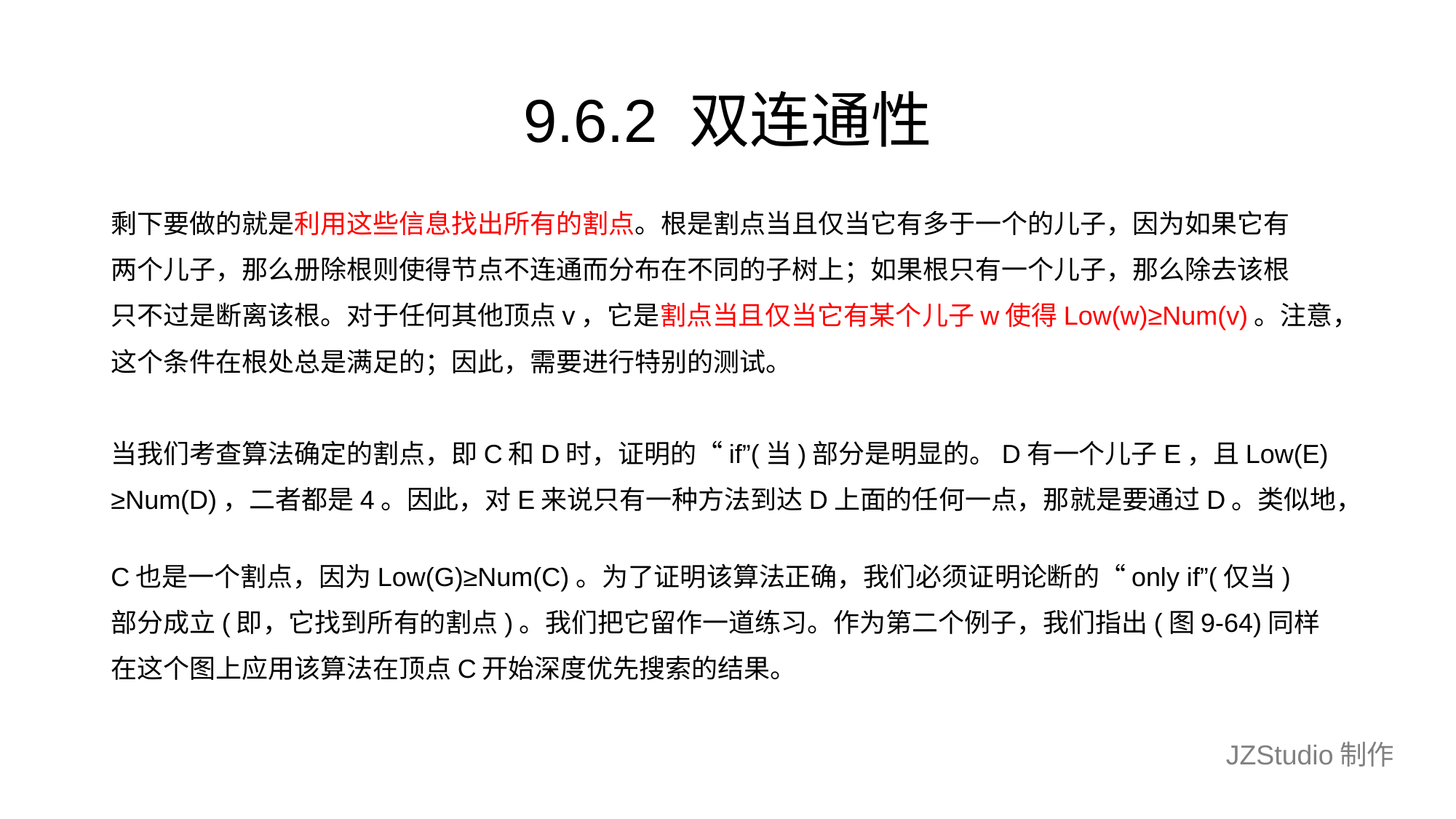

# 9.6.2 双连通性
剩下要做的就是利用这些信息找出所有的割点。根是割点当且仅当它有多于一个的儿子，因为如果它有
两个儿子，那么册除根则使得节点不连通而分布在不同的子树上；如果根只有一个儿子，那么除去该根
只不过是断离该根。对于任何其他顶点v，它是割点当且仅当它有某个儿子w使得Low(w)≥Num(v)。注意，
这个条件在根处总是满足的；因此，需要进行特别的测试。

当我们考查算法确定的割点，即C和D时，证明的“if”(当)部分是明显的。D有一个儿子E，且Low(E)
≥Num(D)，二者都是4。因此，对E来说只有一种方法到达D上面的任何一点，那就是要通过D。类似地，
C也是一个割点，因为Low(G)≥Num(C)。为了证明该算法正确，我们必须证明论断的“only if”(仅当)
部分成立(即，它找到所有的割点)。我们把它留作一道练习。作为第二个例子，我们指出(图9-64)同样
在这个图上应用该算法在顶点C开始深度优先搜索的结果。